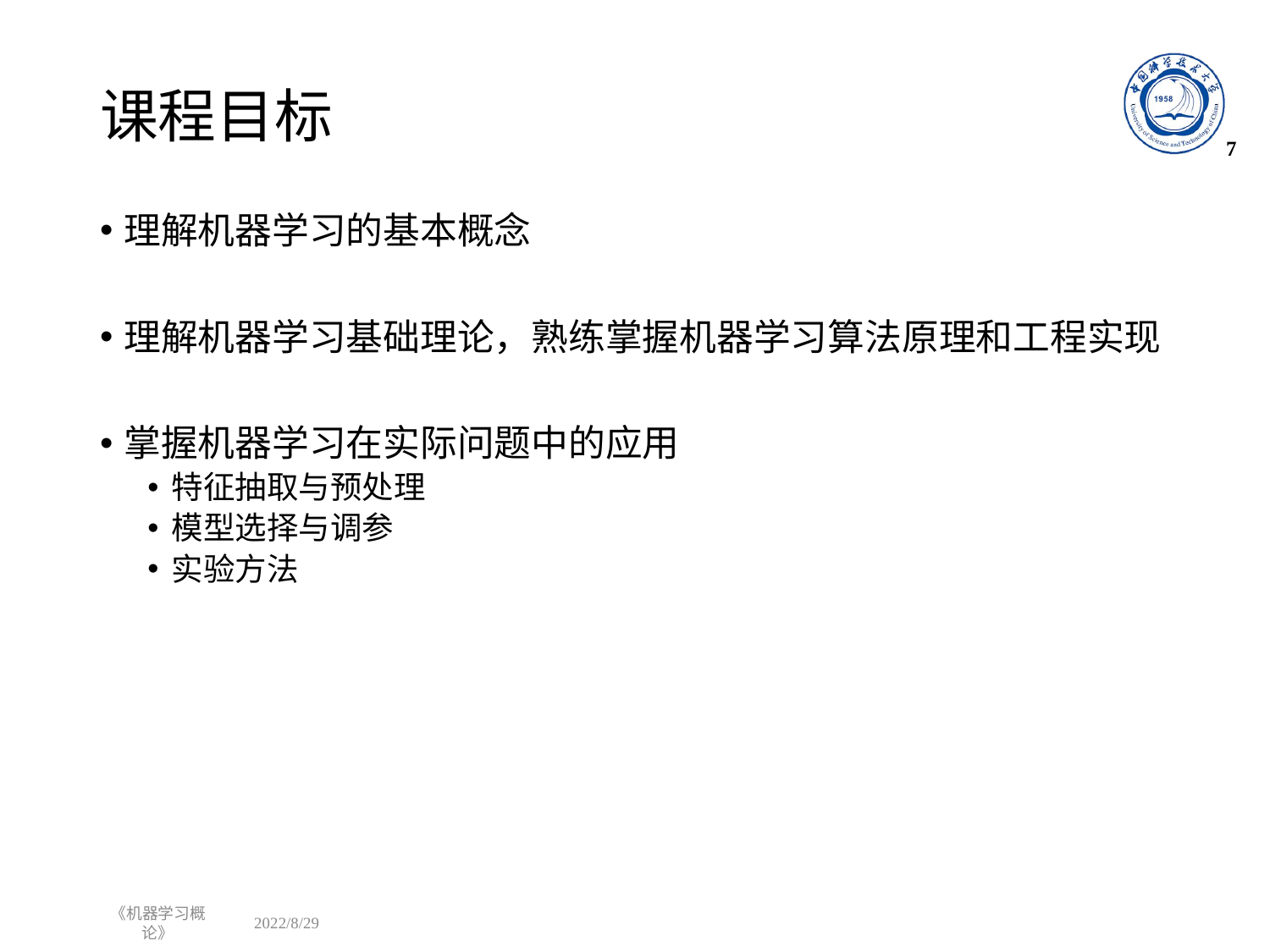

# 课程目标
7
理解机器学习的基本概念

理解机器学习基础理论，熟练掌握机器学习算法原理和工程实现

掌握机器学习在实际问题中的应用
特征抽取与预处理
模型选择与调参
实验方法

《机器学习概论》
2022/8/29